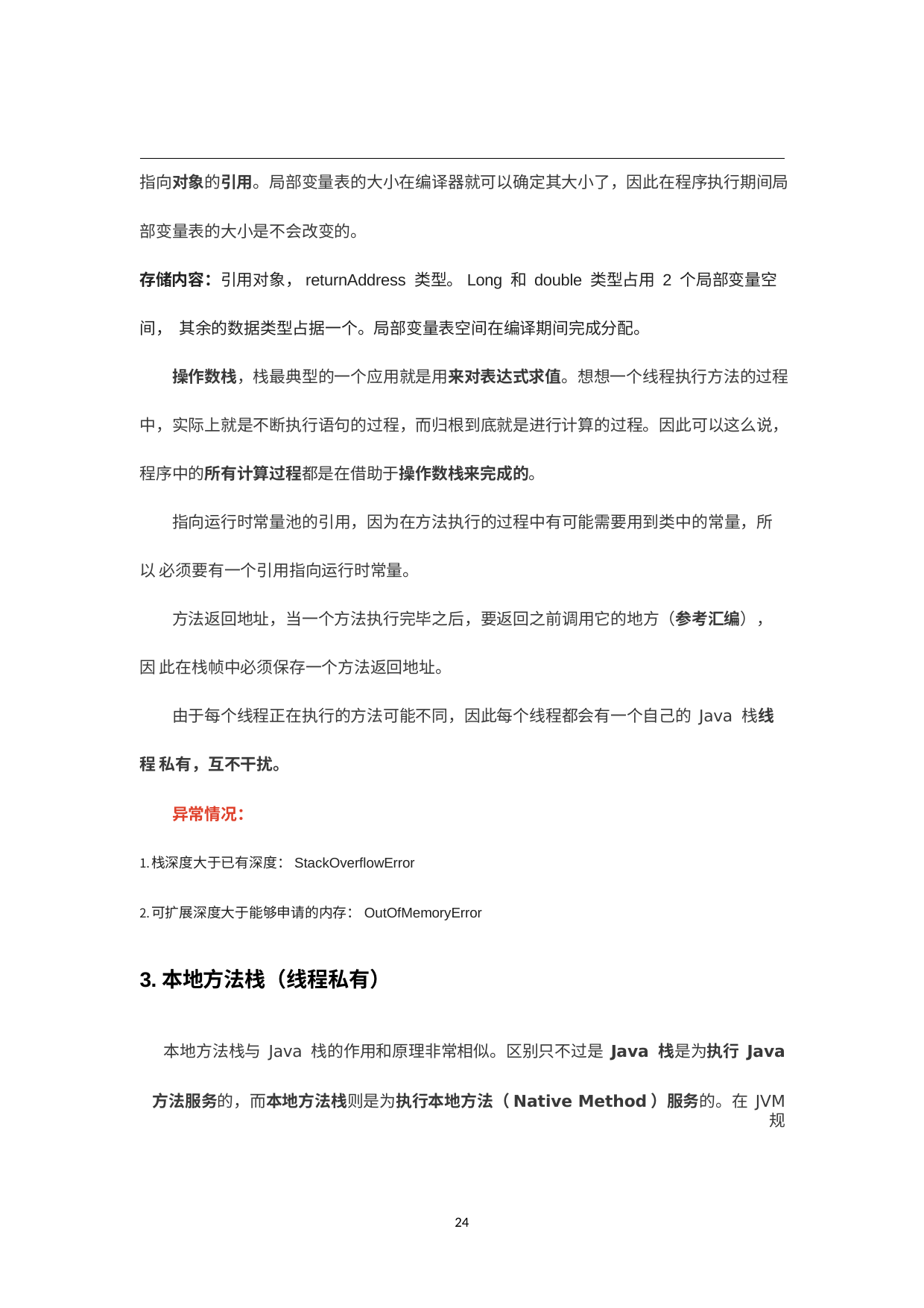

指向对象的引用。局部变量表的大小在编译器就可以确定其大小了，因此在程序执行期间局

部变量表的大小是不会改变的。
存储内容：引用对象，returnAddress 类型。Long 和 double 类型占用 2 个局部变量空间，  其余的数据类型占据一个。局部变量表空间在编译期间完成分配。
操作数栈，栈最典型的一个应用就是用来对表达式求值。想想一个线程执行方法的过程 中，实际上就是不断执行语句的过程，而归根到底就是进行计算的过程。因此可以这么说， 程序中的所有计算过程都是在借助于操作数栈来完成的。
指向运行时常量池的引用，因为在方法执行的过程中有可能需要用到类中的常量，所以 必须要有一个引用指向运行时常量。
方法返回地址，当一个方法执行完毕之后，要返回之前调用它的地方（参考汇编），因 此在栈帧中必须保存一个方法返回地址。
由于每个线程正在执行的方法可能不同，因此每个线程都会有一个自己的 Java 栈线程 私有，互不干扰。

异常情况：

栈深度大于已有深度：StackOverflowError

可扩展深度大于能够申请的内存：OutOfMemoryError
3.本地方法栈（线程私有）

本地方法栈与 Java 栈的作用和原理非常相似。区别只不过是 Java 栈是为执行 Java

方法服务的，而本地方法栈则是为执行本地方法（Native Method）服务的。在 JVM 规
24